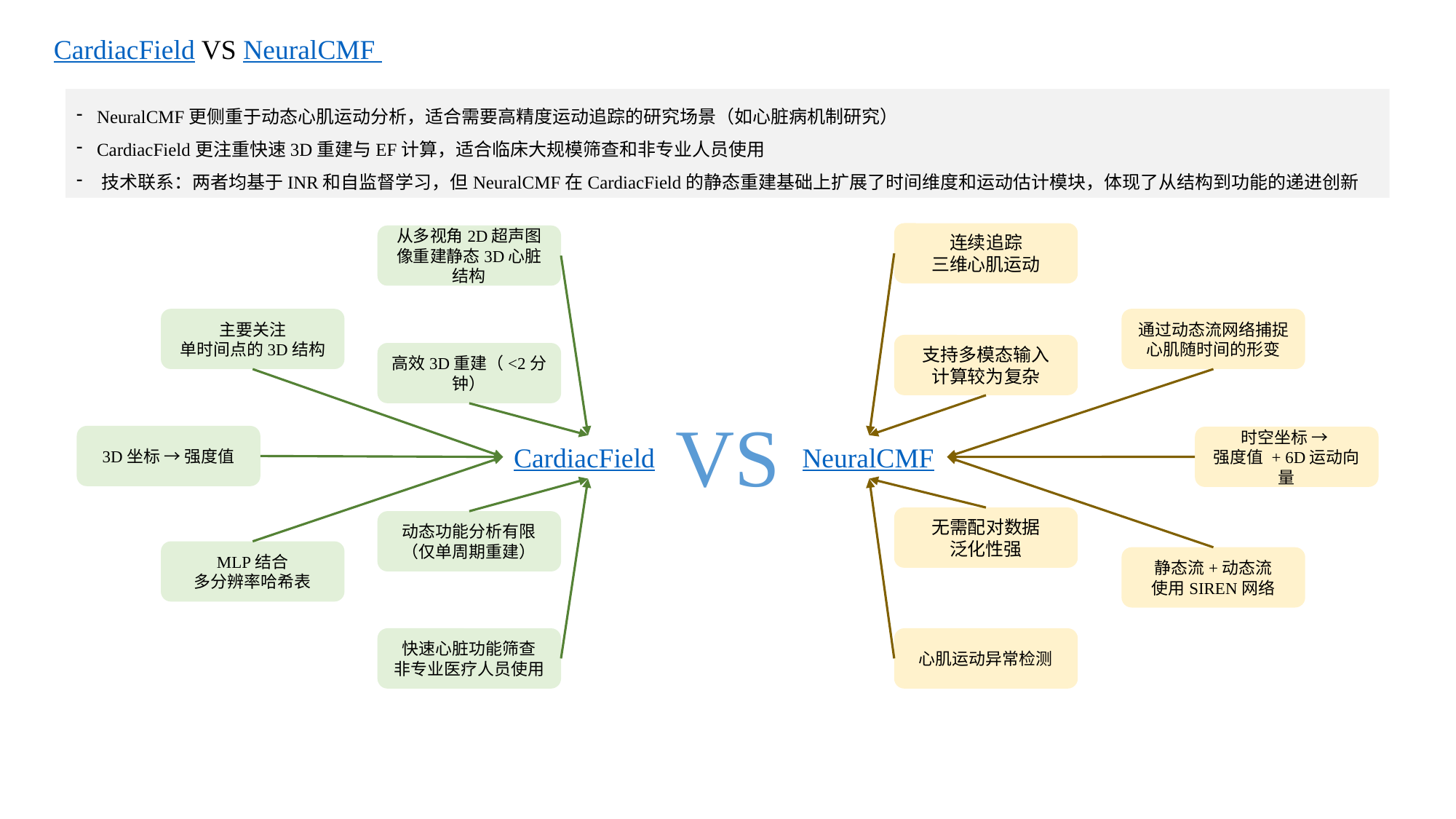

CardiacField VS NeuralCMF

NeuralCMF更侧重于动态心肌运动分析，适合需要高精度运动追踪的研究场景（如心脏病机制研究）
​CardiacField更注重快速3D重建与EF计算，适合临床大规模筛查和非专业人员使用
​技术联系：两者均基于INR和自监督学习，但NeuralCMF在CardiacField的静态重建基础上扩展了时间维度和运动估计模块，体现了从结构到功能的递进创新
连续追踪
三维心肌运动
从多视角2D超声图像重建静态3D心脏结构
通过动态流网络捕捉心肌随时间的形变
主要关注
单时间点的3D结构
支持多模态输入
计算较为复杂
高效3D重建（<2分钟）
VS

3D坐标 → 强度值
时空坐标 →
强度值 + 6D运动向量
CardiacField
NeuralCMF
无需配对数据
泛化性强
动态功能分析有限（仅单周期重建）
MLP结合
多分辨率哈希表
静态流+动态流
使用SIREN网络
心肌运动异常检测
快速心脏功能筛查
非专业医疗人员使用